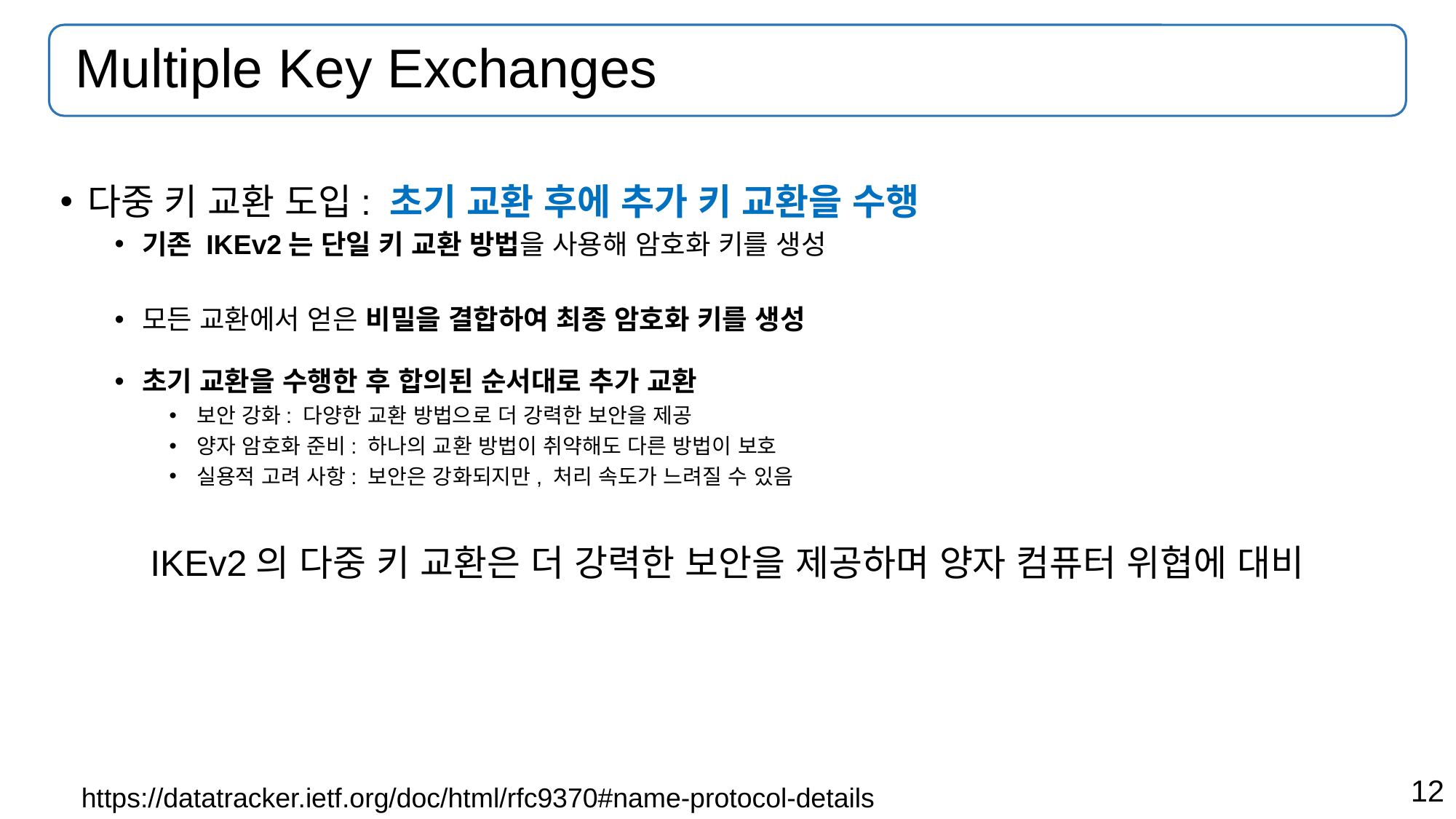

# Multiple Key Exchanges

다중 키 교환 도입: 초기 교환 후에 추가 키 교환을 수행
기존 IKEv2는 단일 키 교환 방법을 사용해 암호화 키를 생성

모든 교환에서 얻은 비밀을 결합하여 최종 암호화 키를 생성

초기 교환을 수행한 후 합의된 순서대로 추가 교환
보안 강화: 다양한 교환 방법으로 더 강력한 보안을 제공
양자 암호화 준비: 하나의 교환 방법이 취약해도 다른 방법이 보호
실용적 고려 사항: 보안은 강화되지만, 처리 속도가 느려질 수 있음

IKEv2의 다중 키 교환은 더 강력한 보안을 제공하며 양자 컴퓨터 위협에 대비

https://datatracker.ietf.org/doc/html/rfc9370#name-protocol-details